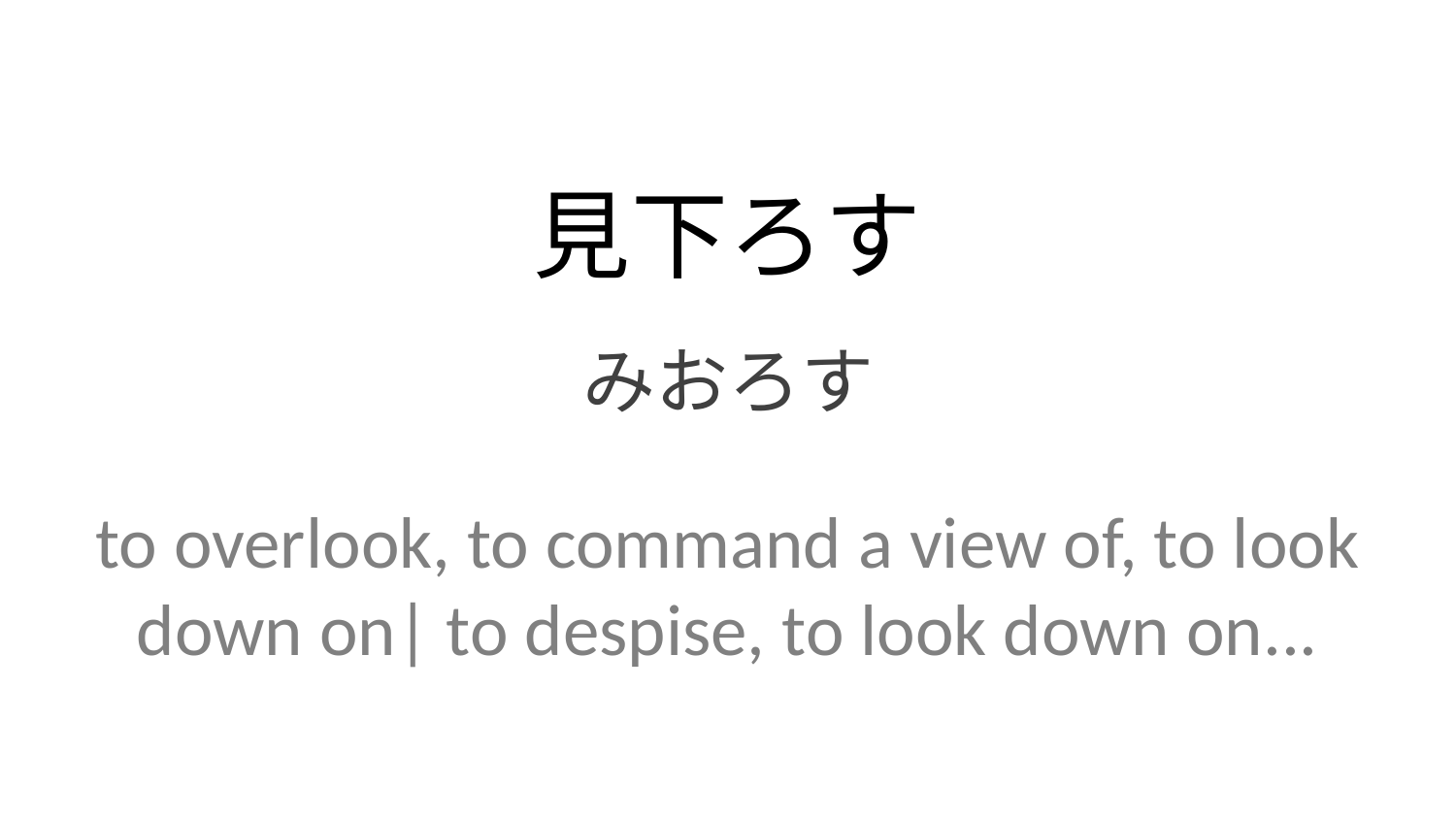

見下ろす

みおろす
to overlook, to command a view of, to look down on| to despise, to look down on...